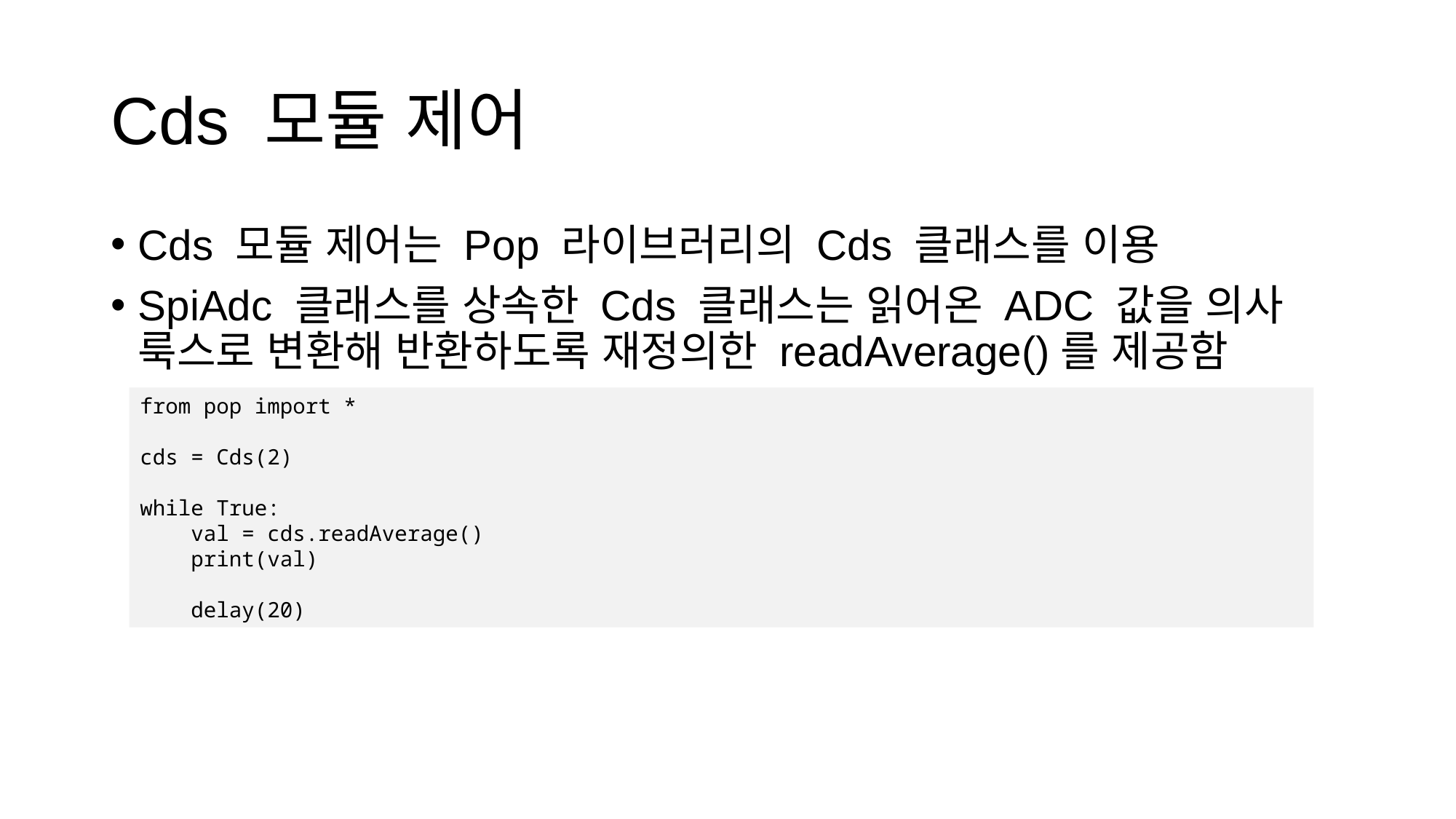

# Cds 모듈 제어
Cds 모듈 제어는 Pop 라이브러리의 Cds 클래스를 이용
SpiAdc 클래스를 상속한 Cds 클래스는 읽어온 ADC 값을 의사 룩스로 변환해 반환하도록 재정의한 readAverage()를 제공함

from pop import *

cds = Cds(2)

while True:
    val = cds.readAverage()
    print(val)

    delay(20)